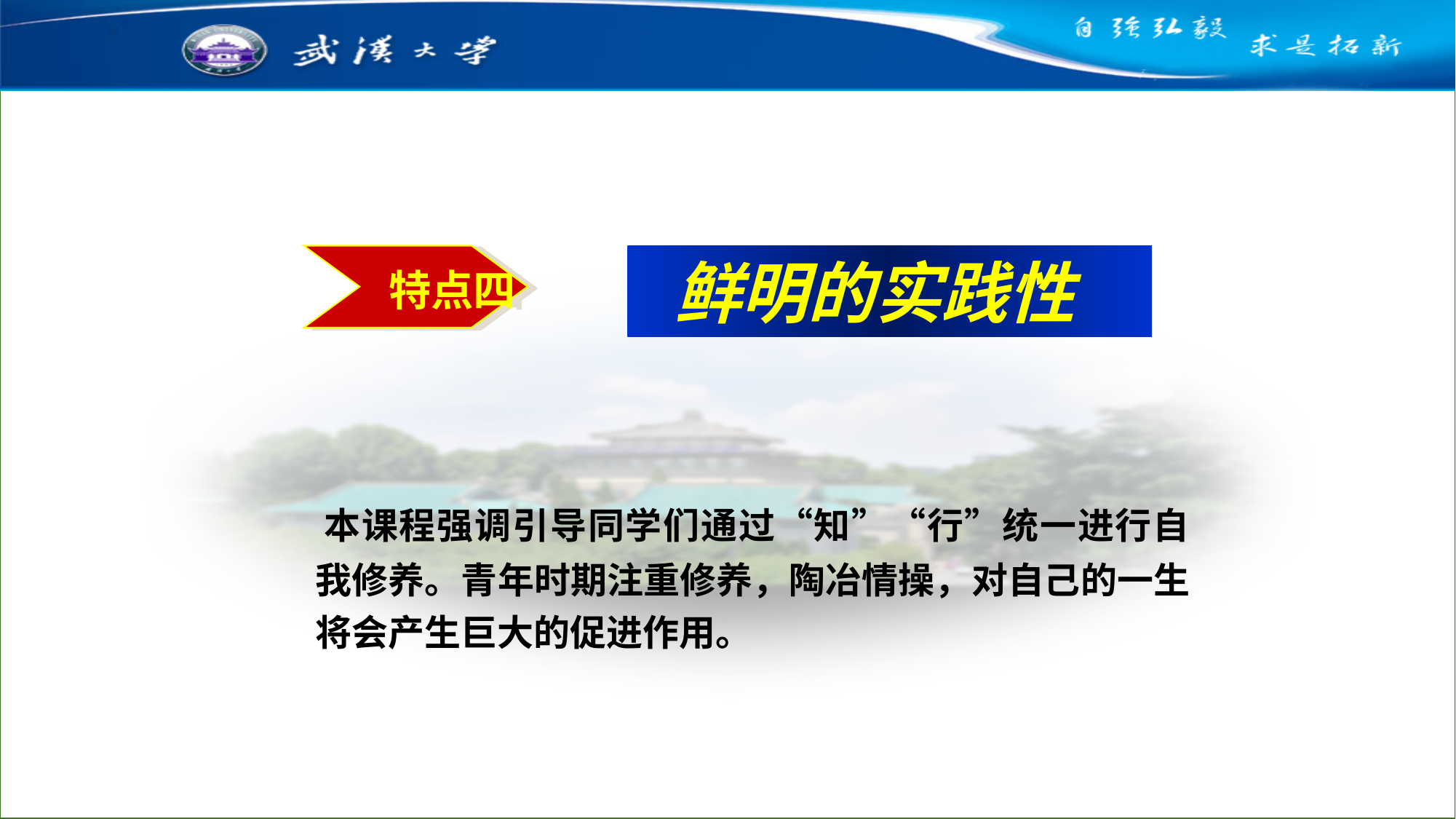

#
               特点四

鲜明的实践性
   本课程强调引导同学们通过“知”“行”统一进行自我修养。青年时期注重修养，陶冶情操，对自己的一生将会产生巨大的促进作用。